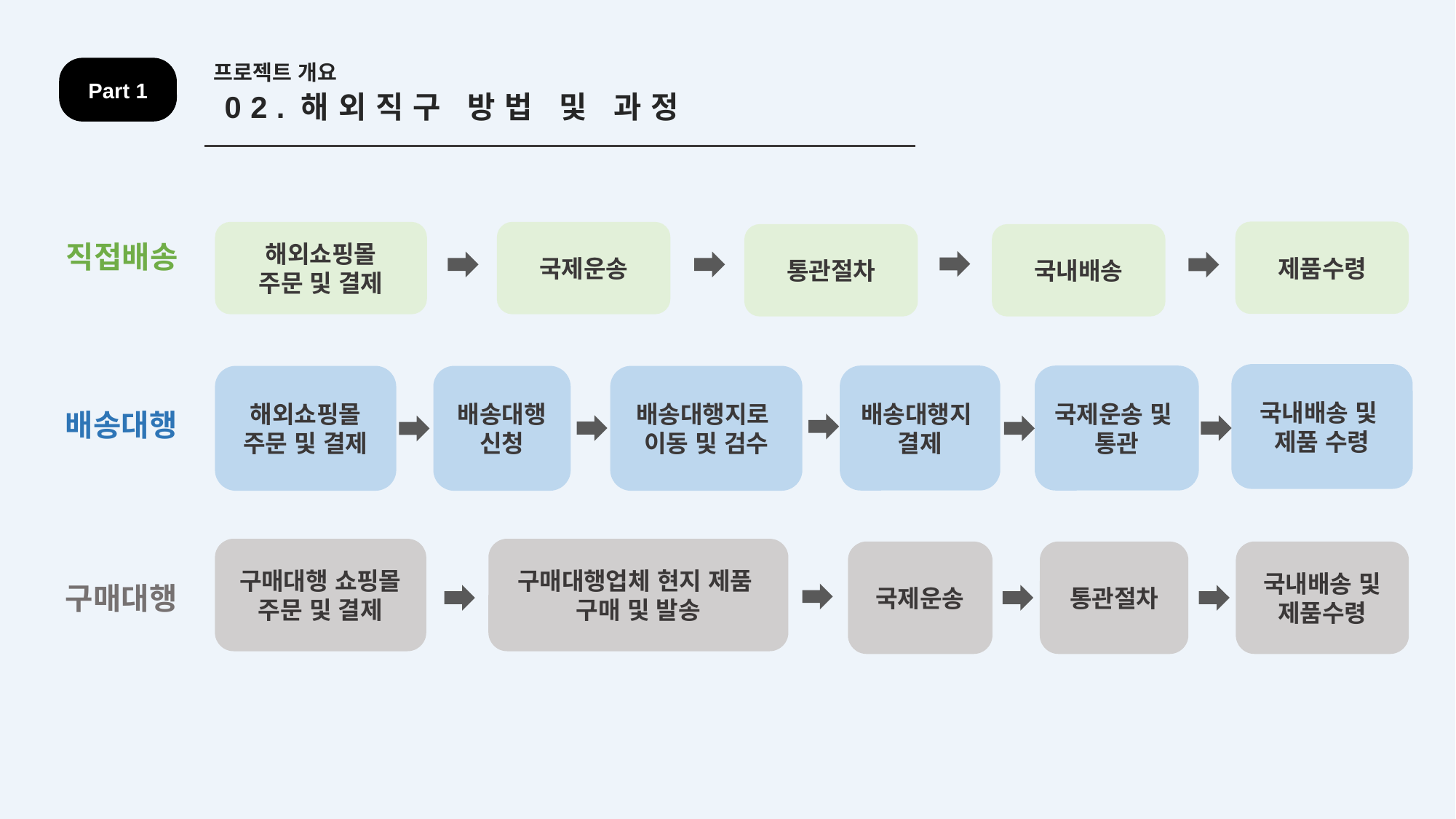

프로젝트 개요

Part 1
02.해외직구 방법 및 과정
제품수령
국제운송
해외쇼핑몰
주문 및 결제
국내배송
통관절차

직접배송
국내배송 및
제품 수령
배송대행지
결제
국제운송 및
통관
배송대행지로
이동 및 검수
배송대행 신청
해외쇼핑몰
주문 및 결제

배송대행
구매대행업체 현지 제품
구매 및 발송
구매대행 쇼핑몰
주문 및 결제
국제운송
통관절차
국내배송 및
제품수령

구매대행